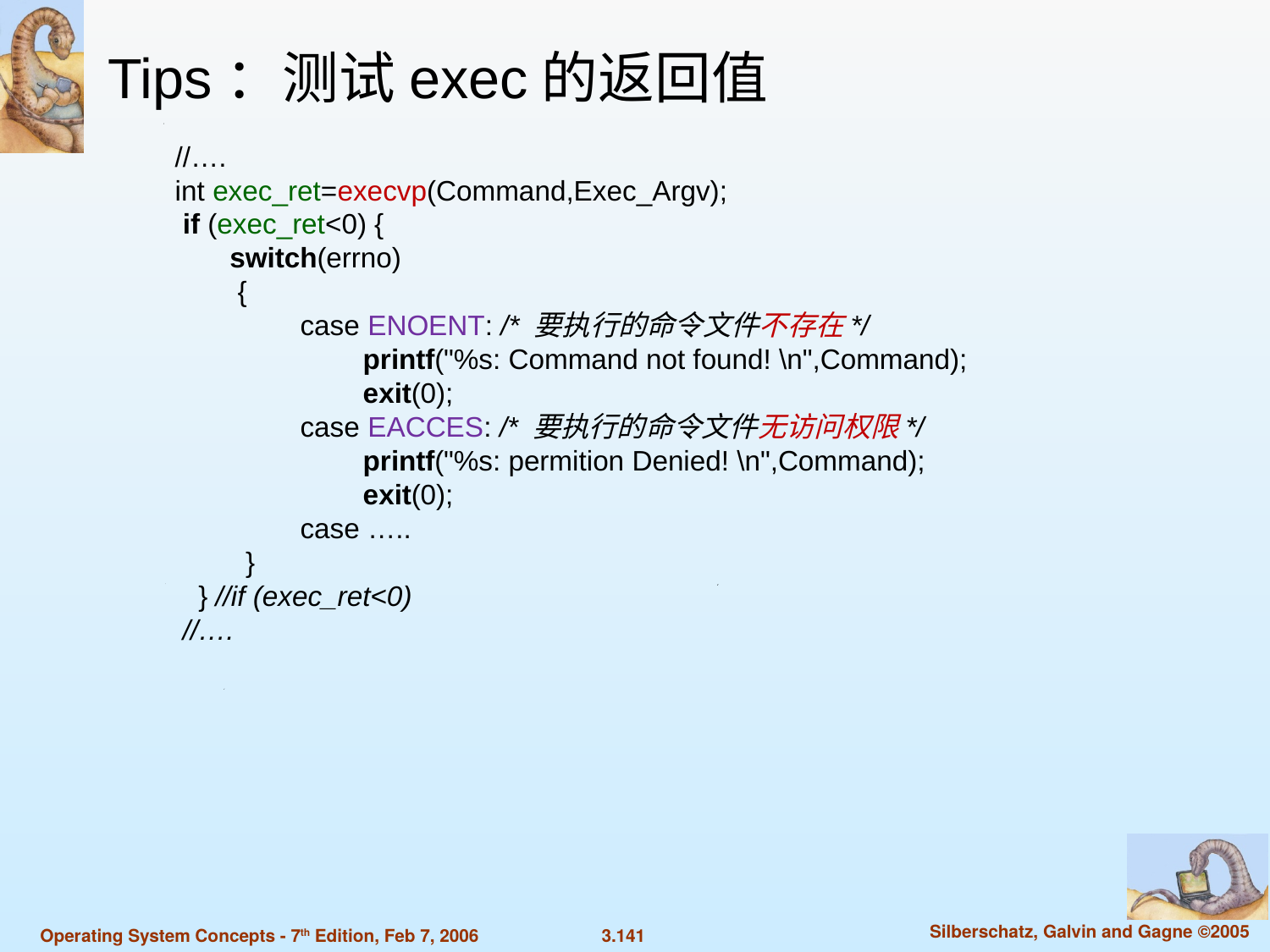

Tips：测试exec的返回值
    //….
    int exec_ret=execvp(Command,Exec_Argv);
     if (exec_ret<0) {
           switch(errno)
            {
                    case ENOENT: /* 要执行的命令文件不存在*/
                            printf("%s: Command not found! \n",Command);
                            exit(0);
                    case EACCES: /* 要执行的命令文件无访问权限*/
                            printf("%s: permition Denied! \n",Command);
                            exit(0);
                    case …..
             }
       } //if (exec_ret<0)
     //….